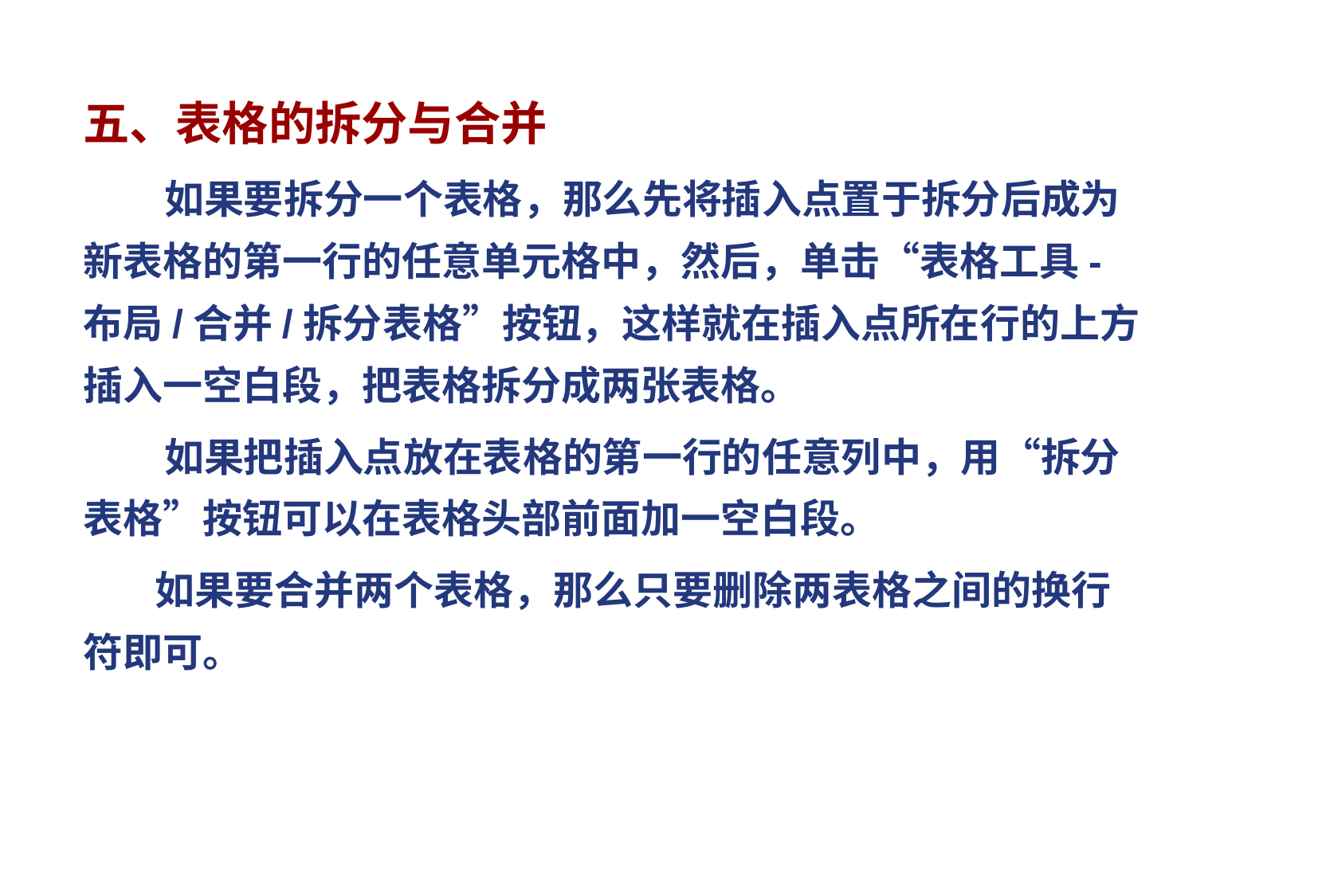

五、表格的拆分与合并
        如果要拆分一个表格，那么先将插入点置于拆分后成为新表格的第一行的任意单元格中，然后，单击“表格工具-布局/合并/拆分表格”按钮，这样就在插入点所在行的上方插入一空白段，把表格拆分成两张表格。
        如果把插入点放在表格的第一行的任意列中，用“拆分表格”按钮可以在表格头部前面加一空白段。
       如果要合并两个表格，那么只要删除两表格之间的换行符即可。